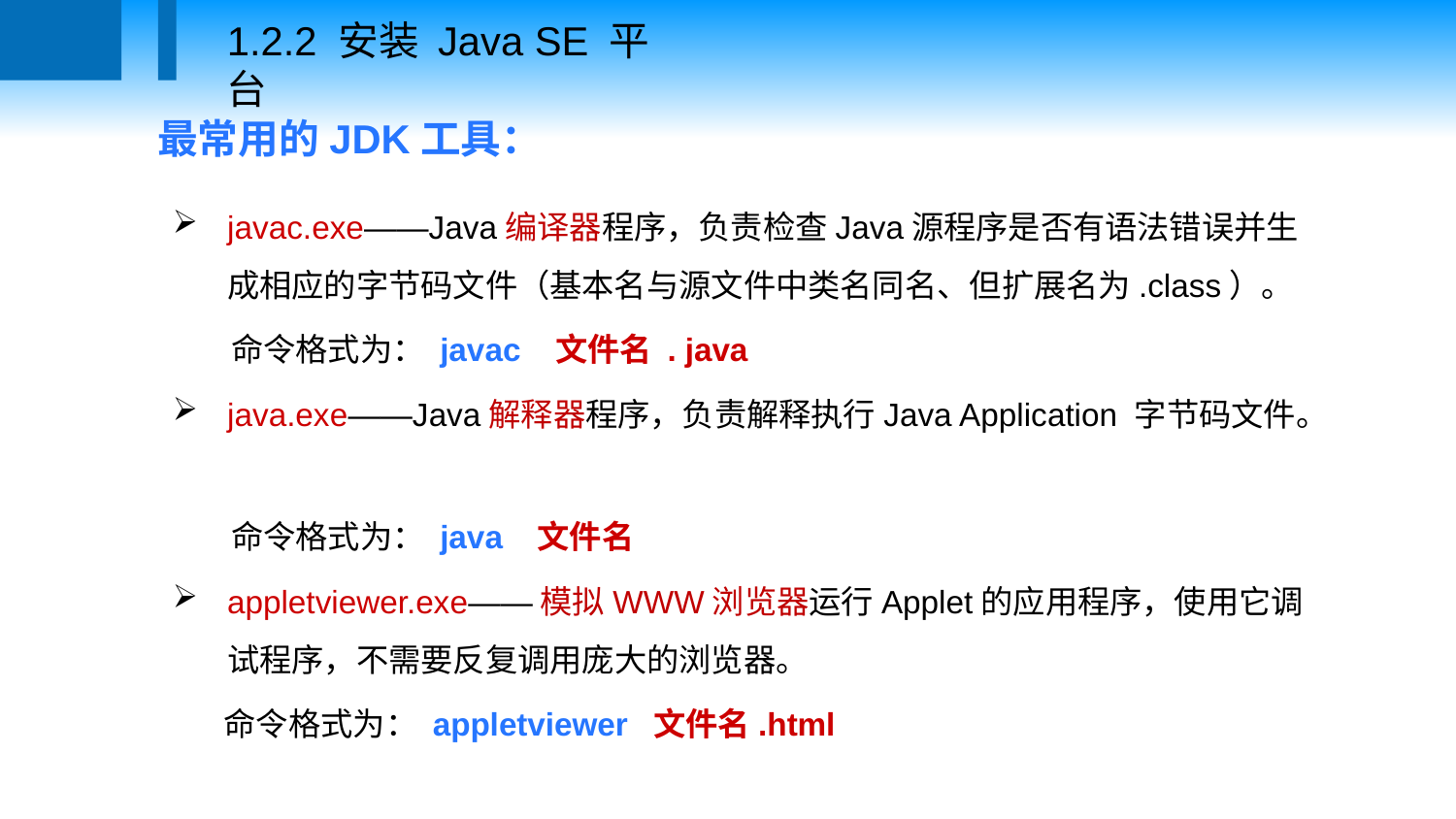

1.2.2 安装 Java SE 平台
最常用的JDK工具：
javac.exe——Java编译器程序，负责检查Java源程序是否有语法错误并生成相应的字节码文件（基本名与源文件中类名同名、但扩展名为.class）。
       命令格式为： javac   文件名 . java
java.exe——Java解释器程序，负责解释执行Java Application 字节码文件。
       命令格式为： java   文件名
appletviewer.exe——模拟WWW浏览器运行Applet的应用程序，使用它调试程序，不需要反复调用庞大的浏览器。
      命令格式为： appletviewer  文件名.html